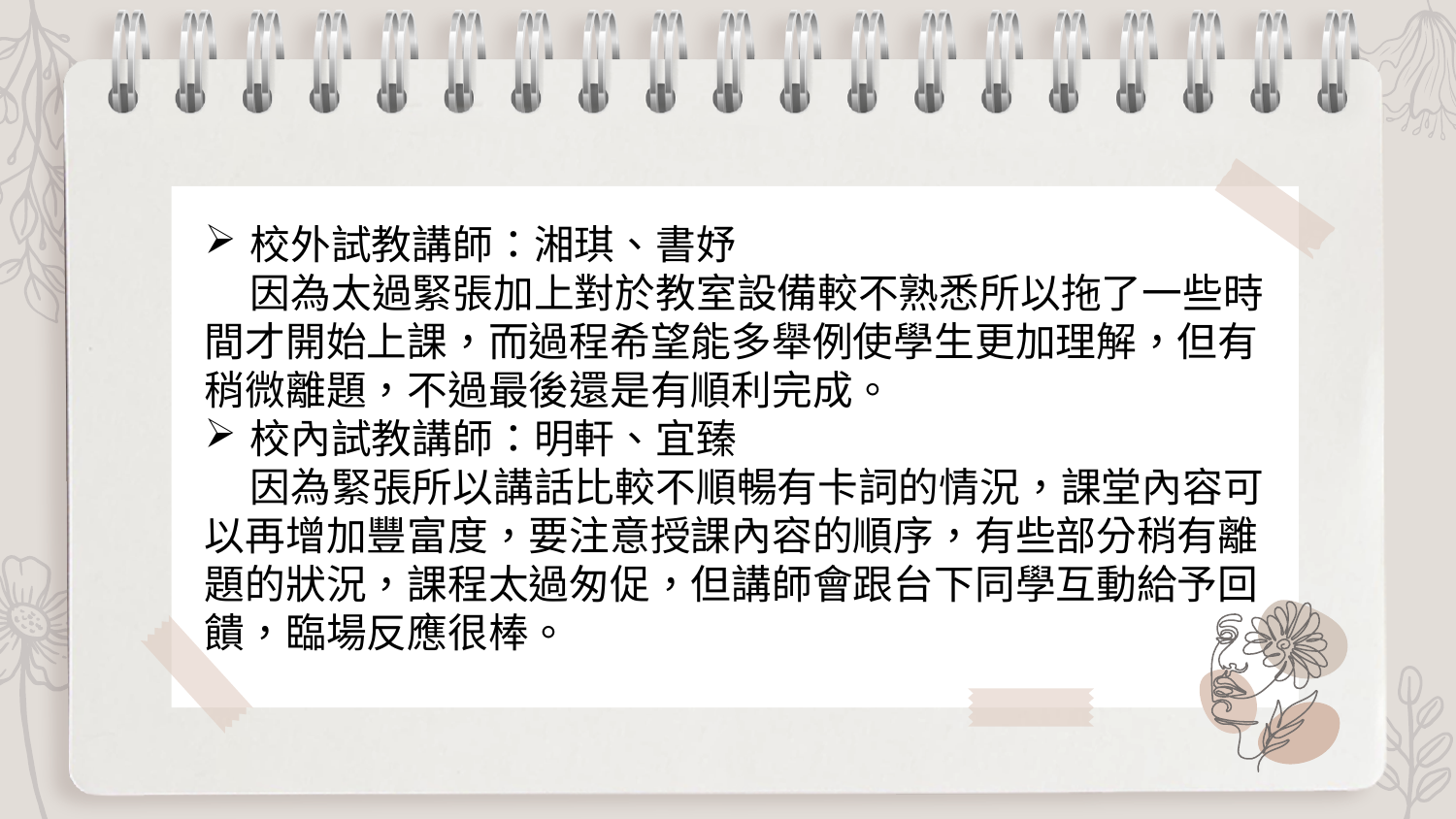

校外試教講師：湘琪、書妤
    因為太過緊張加上對於教室設備較不熟悉所以拖了一些時間才開始上課，而過程希望能多舉例使學生更加理解，但有稍微離題，不過最後還是有順利完成。
校內試教講師：明軒、宜臻
    因為緊張所以講話比較不順暢有卡詞的情況，課堂內容可以再增加豐富度，要注意授課內容的順序，有些部分稍有離題的狀況，課程太過匆促，但講師會跟台下同學互動給予回饋，臨場反應很棒。